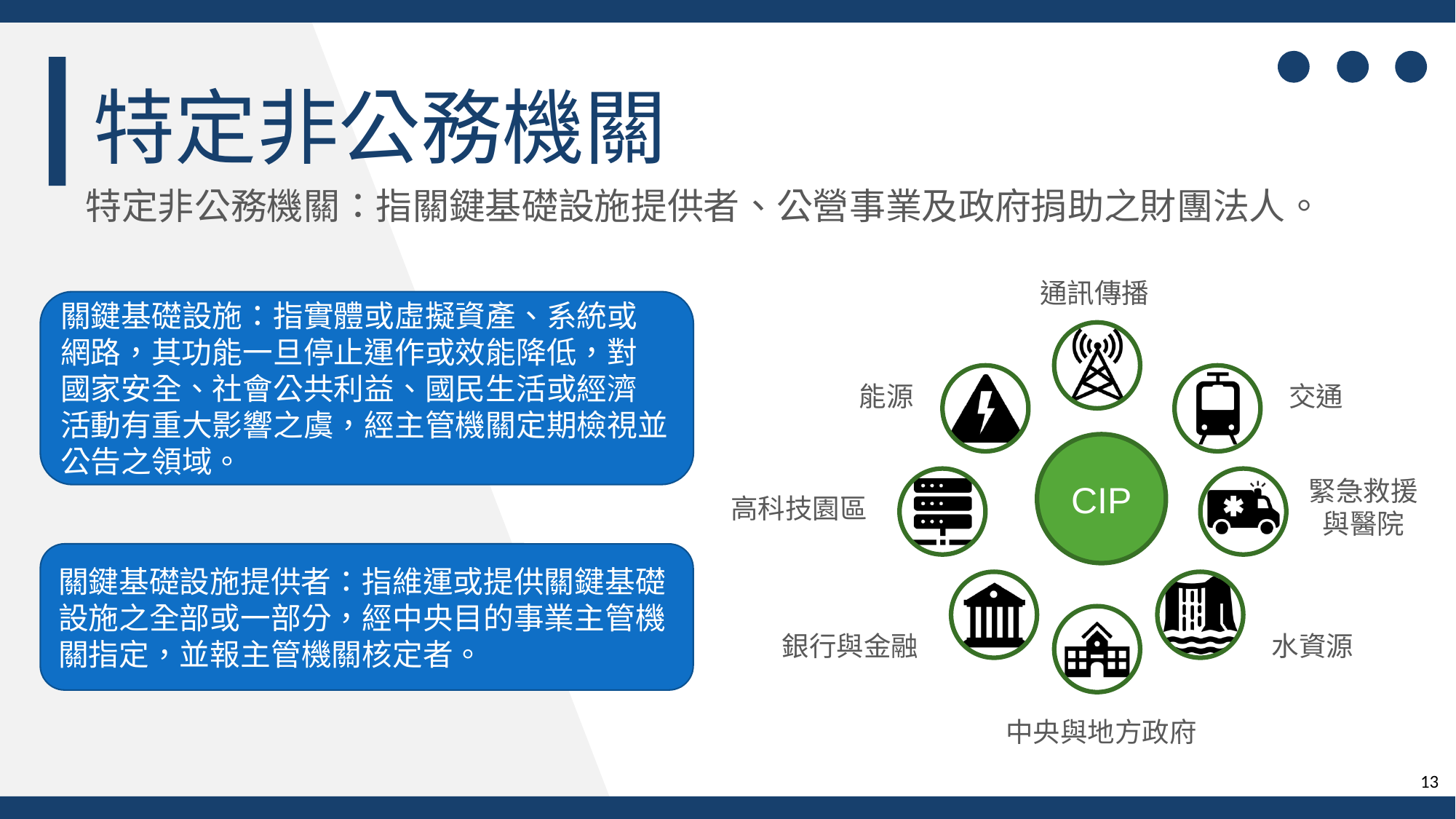

特定非公務機關
特定非公務機關：指關鍵基礎設施提供者、公營事業及政府捐助之財團法人。
通訊傳播

能源
交通
CIP

緊急救援與醫院
高科技園區

銀行與金融
水資源
中央與地方政府
關鍵基礎設施：指實體或虛擬資產、系統或
網路，其功能一旦停止運作或效能降低，對
國家安全、社會公共利益、國民生活或經濟
活動有重大影響之虞，經主管機關定期檢視並公告之領域。
關鍵基礎設施提供者：指維運或提供關鍵基礎設施之全部或一部分，經中央目的事業主管機關指定，並報主管機關核定者。